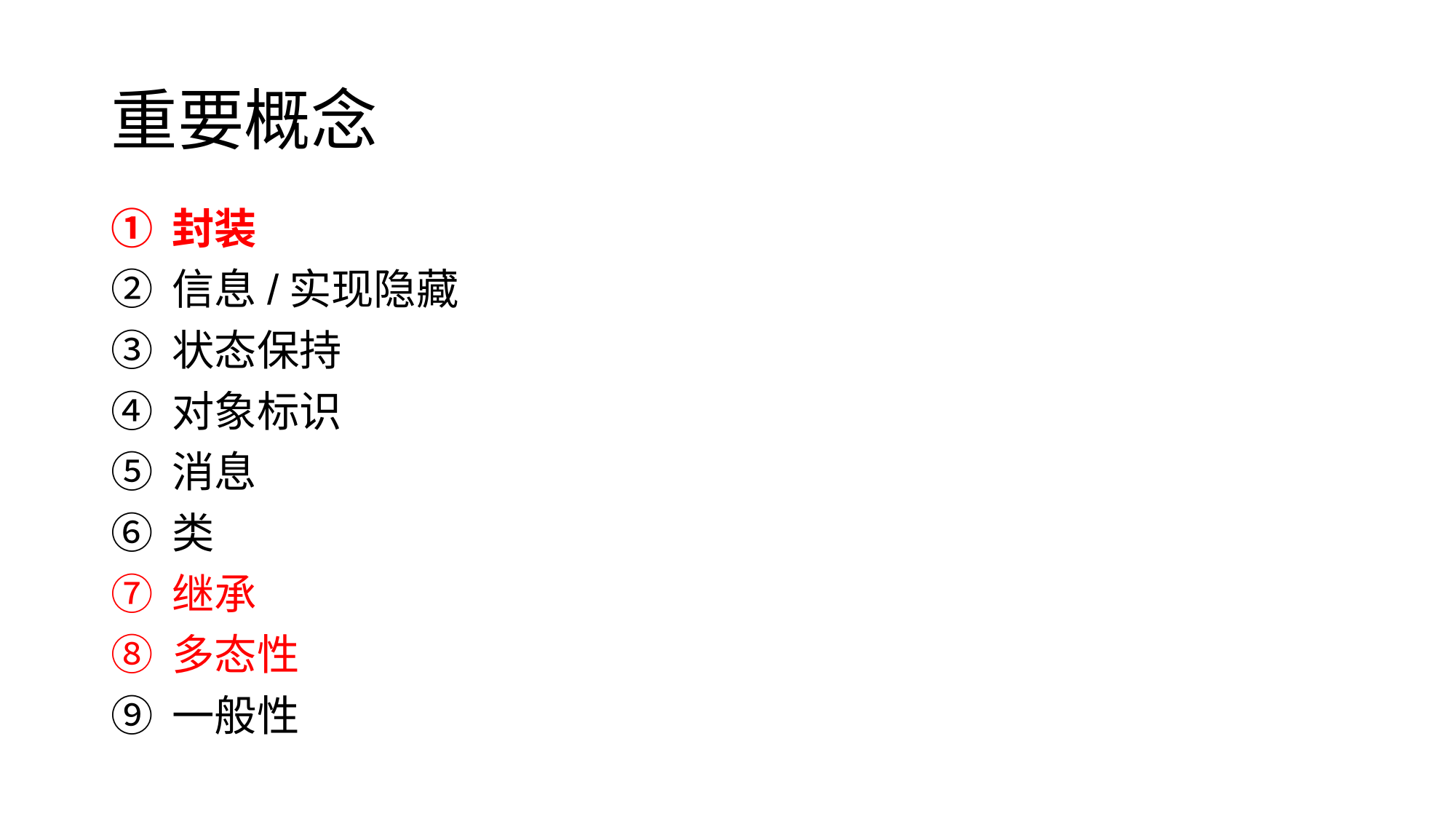

# 重要概念
封装
信息/实现隐藏
状态保持
对象标识
消息
类
继承
多态性
一般性